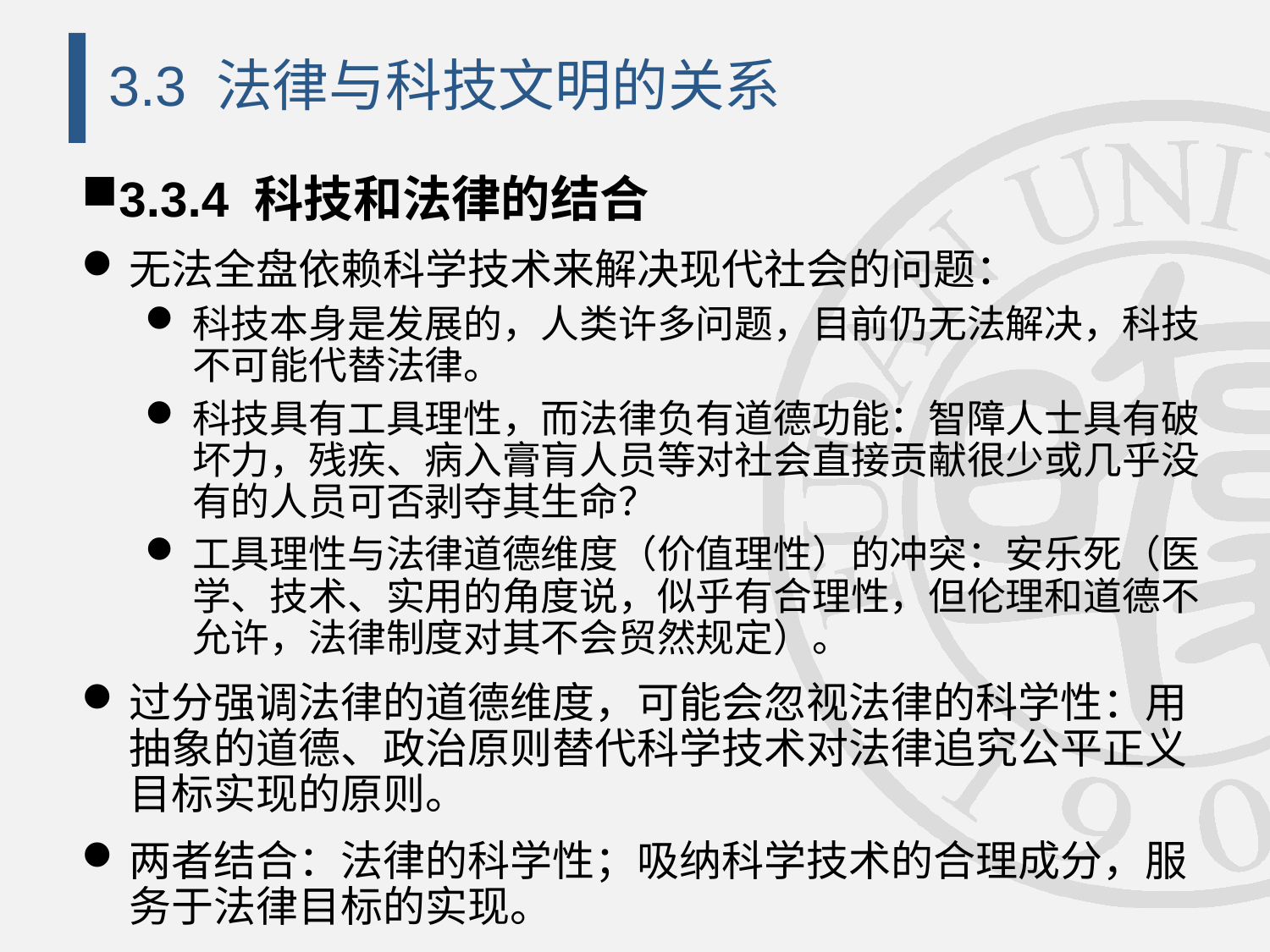

# 3.3 法律与科技文明的关系
3.3.4 科技和法律的结合
无法全盘依赖科学技术来解决现代社会的问题：
科技本身是发展的，人类许多问题，目前仍无法解决，科技不可能代替法律。
科技具有工具理性，而法律负有道德功能：智障人士具有破坏力，残疾、病入膏肓人员等对社会直接贡献很少或几乎没有的人员可否剥夺其生命？
工具理性与法律道德维度（价值理性）的冲突：安乐死（医学、技术、实用的角度说，似乎有合理性，但伦理和道德不允许，法律制度对其不会贸然规定）。
过分强调法律的道德维度，可能会忽视法律的科学性：用抽象的道德、政治原则替代科学技术对法律追究公平正义目标实现的原则。
两者结合：法律的科学性；吸纳科学技术的合理成分，服务于法律目标的实现。